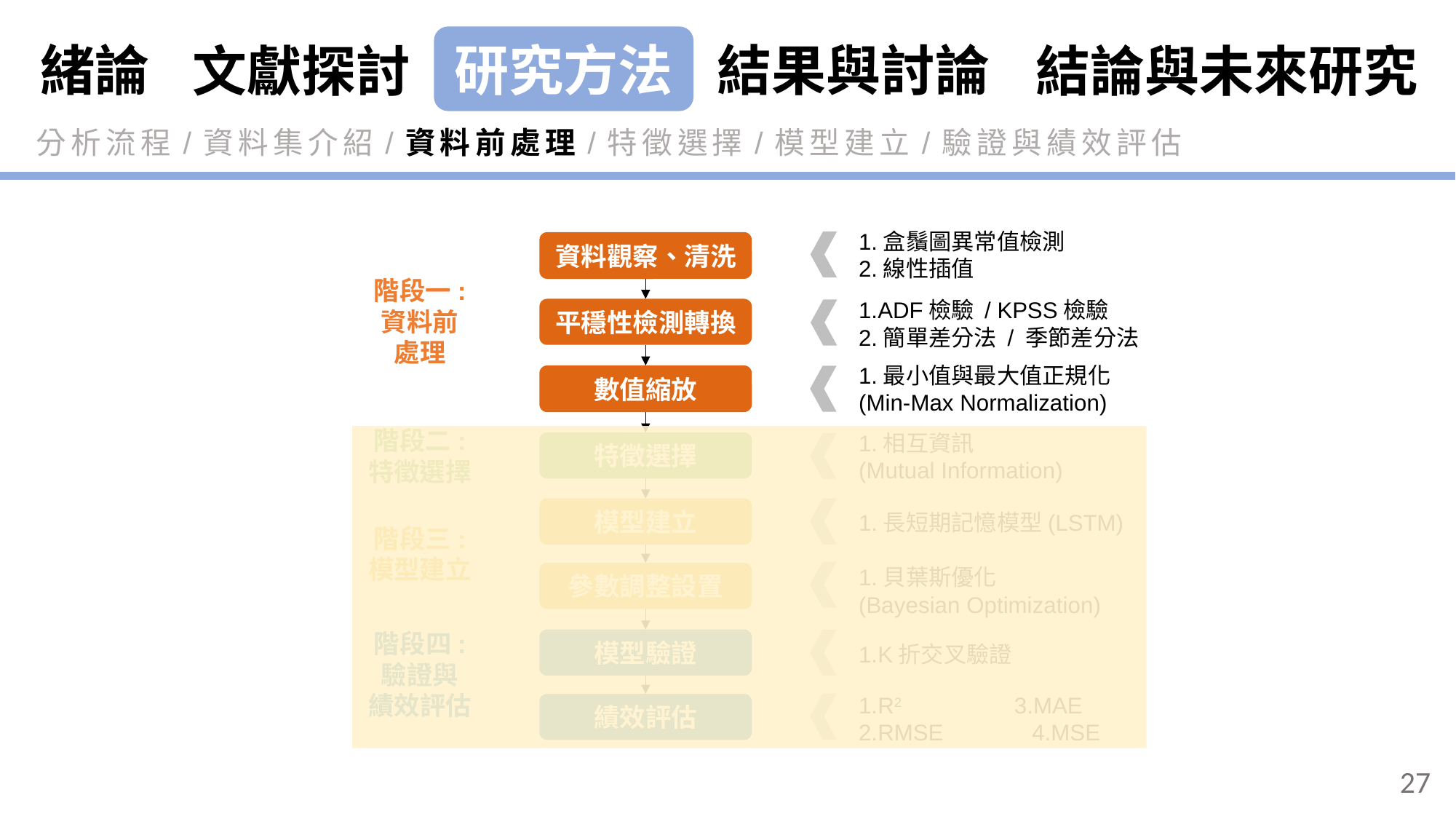

緒論
研究方法
結果與討論
結論與未來研究
文獻探討
分析流程/資料集介紹/資料前處理/特徵選擇/模型建立/驗證與績效評估
1.盒鬚圖異常值檢測
2.線性插值
資料觀察、清洗

階段一:
資料前處理
1.ADF檢驗 / KPSS檢驗
2.簡單差分法 / 季節差分法
平穩性檢測轉換

1.最小值與最大值正規化
(Min-Max Normalization)
數值縮放

階段二:
特徵選擇
1.相互資訊
(Mutual Information)

特徵選擇

模型建立

1.長短期記憶模型(LSTM)
階段三:
模型建立
1.貝葉斯優化
(Bayesian Optimization)

參數調整設置
階段四:
驗證與
績效評估
模型驗證

1.K折交叉驗證
1.R2                               3.MAE
2.RMSE              4.MSE
績效評估

27